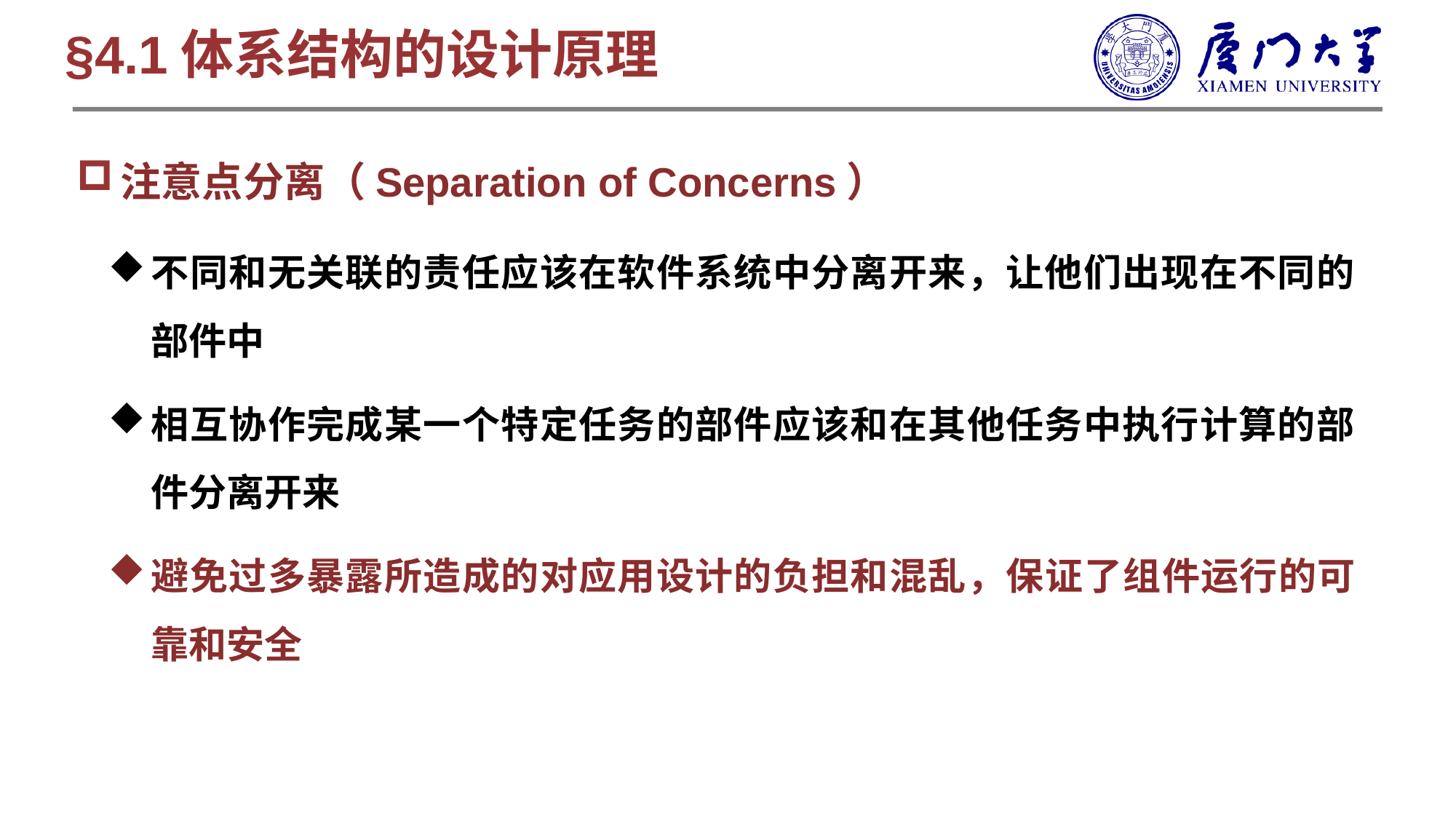

§4.1体系结构的设计原理
注意点分离（Separation of Concerns）
不同和无关联的责任应该在软件系统中分离开来，让他们出现在不同的部件中
相互协作完成某一个特定任务的部件应该和在其他任务中执行计算的部件分离开来
避免过多暴露所造成的对应用设计的负担和混乱，保证了组件运行的可靠和安全